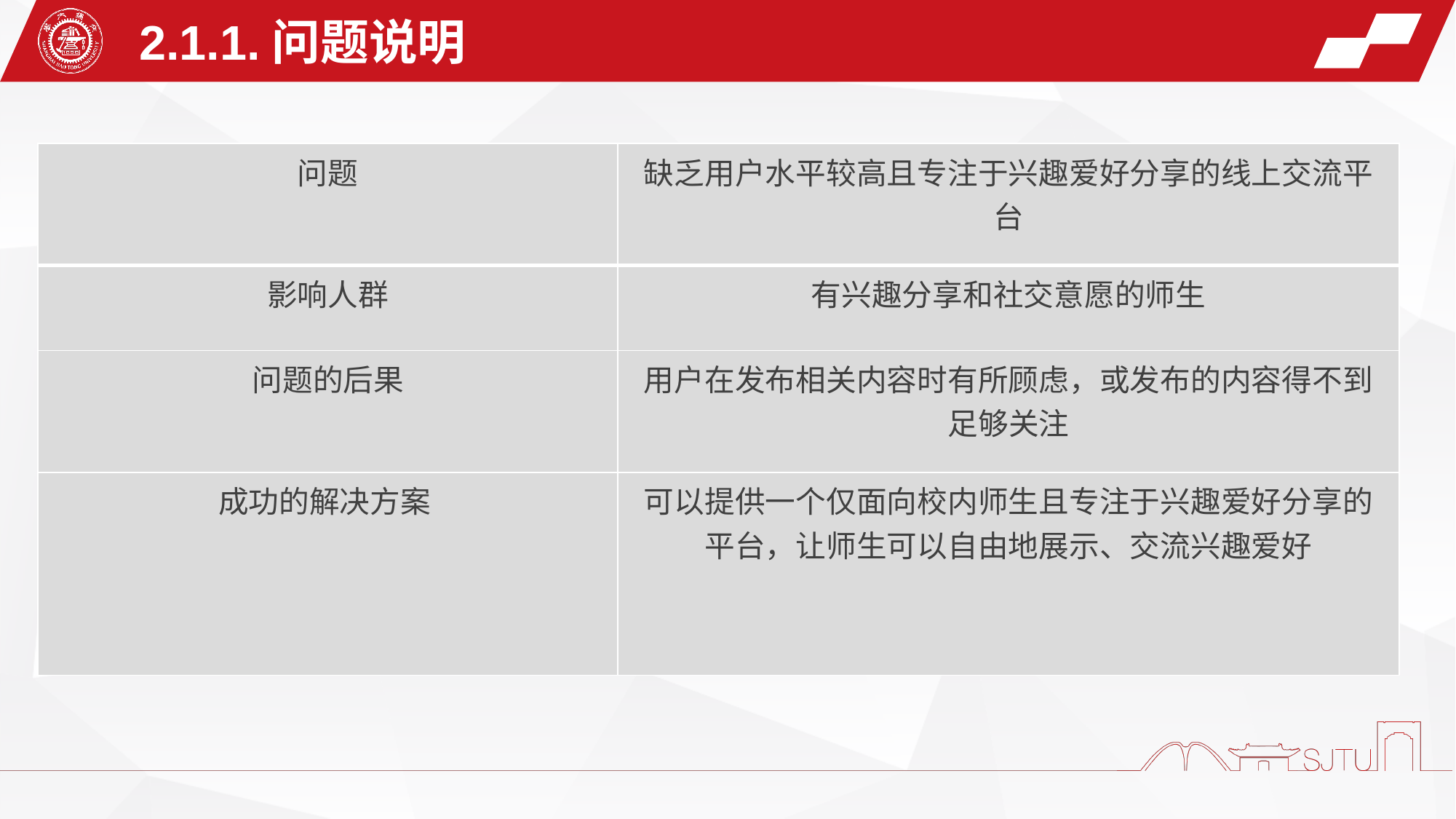

2.1.1.问题说明
| 问题 | 缺乏用户水平较高且专注于兴趣爱好分享的线上交流平台 |
| --- | --- |
| 影响人群 | 有兴趣分享和社交意愿的师生 |
| 问题的后果 | 用户在发布相关内容时有所顾虑，或发布的内容得不到足够关注 |
| 成功的解决方案 | 可以提供一个仅面向校内师生且专注于兴趣爱好分享的平台，让师生可以自由地展示、交流兴趣爱好 |